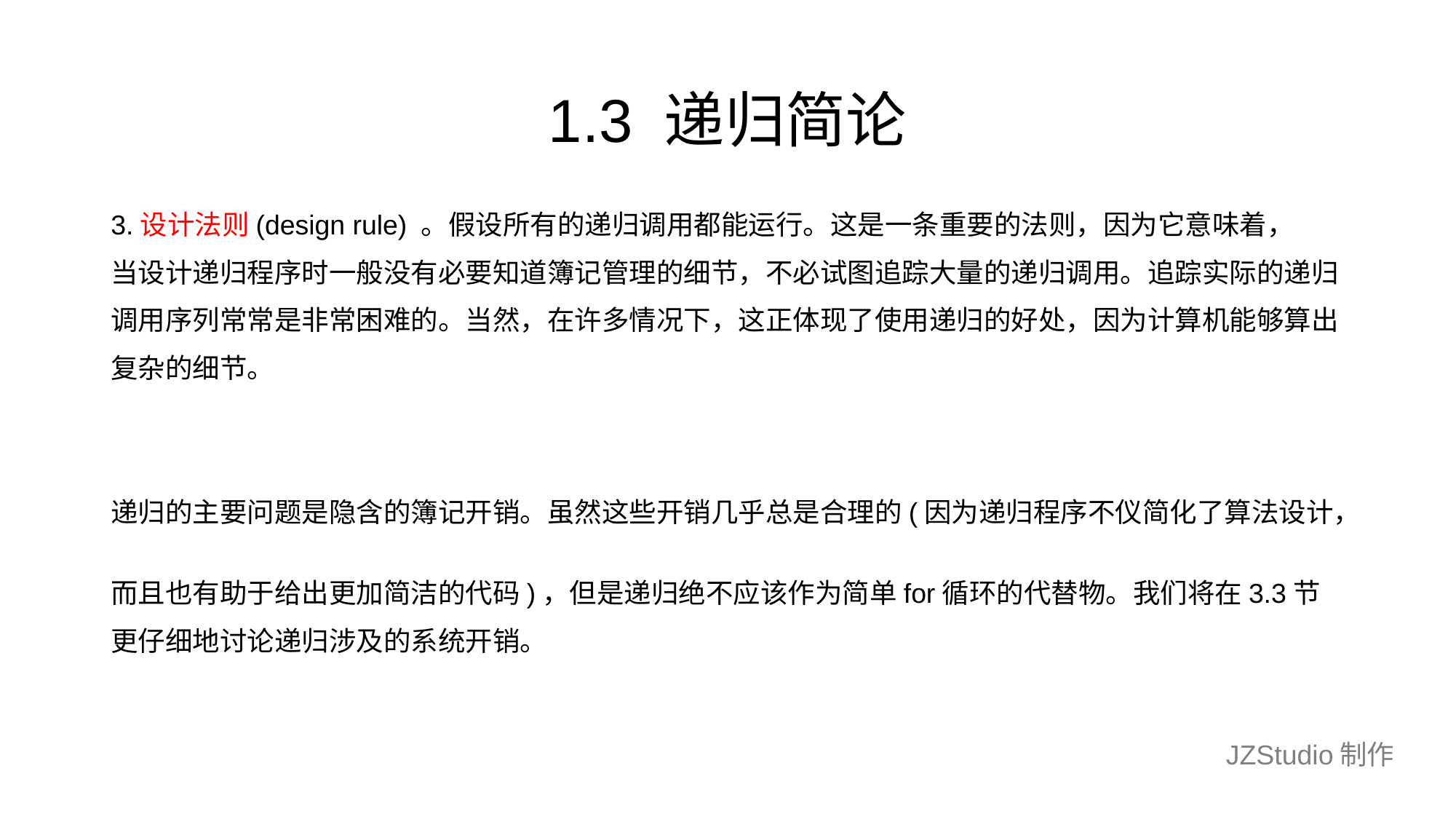

# 1.3 递归简论
3.设计法则(design rule) 。假设所有的递归调用都能运行。这是一条重要的法则，因为它意味着，
当设计递归程序时一般没有必要知道簿记管理的细节，不必试图追踪大量的递归调用。追踪实际的递归
调用序列常常是非常困难的。当然，在许多情况下，这正体现了使用递归的好处，因为计算机能够算出
复杂的细节。

递归的主要问题是隐含的簿记开销。虽然这些开销几乎总是合理的(因为递归程序不仪简化了算法设计，
而且也有助于给出更加简洁的代码)，但是递归绝不应该作为简单for循环的代替物。我们将在3.3节
更仔细地讨论递归涉及的系统开销。